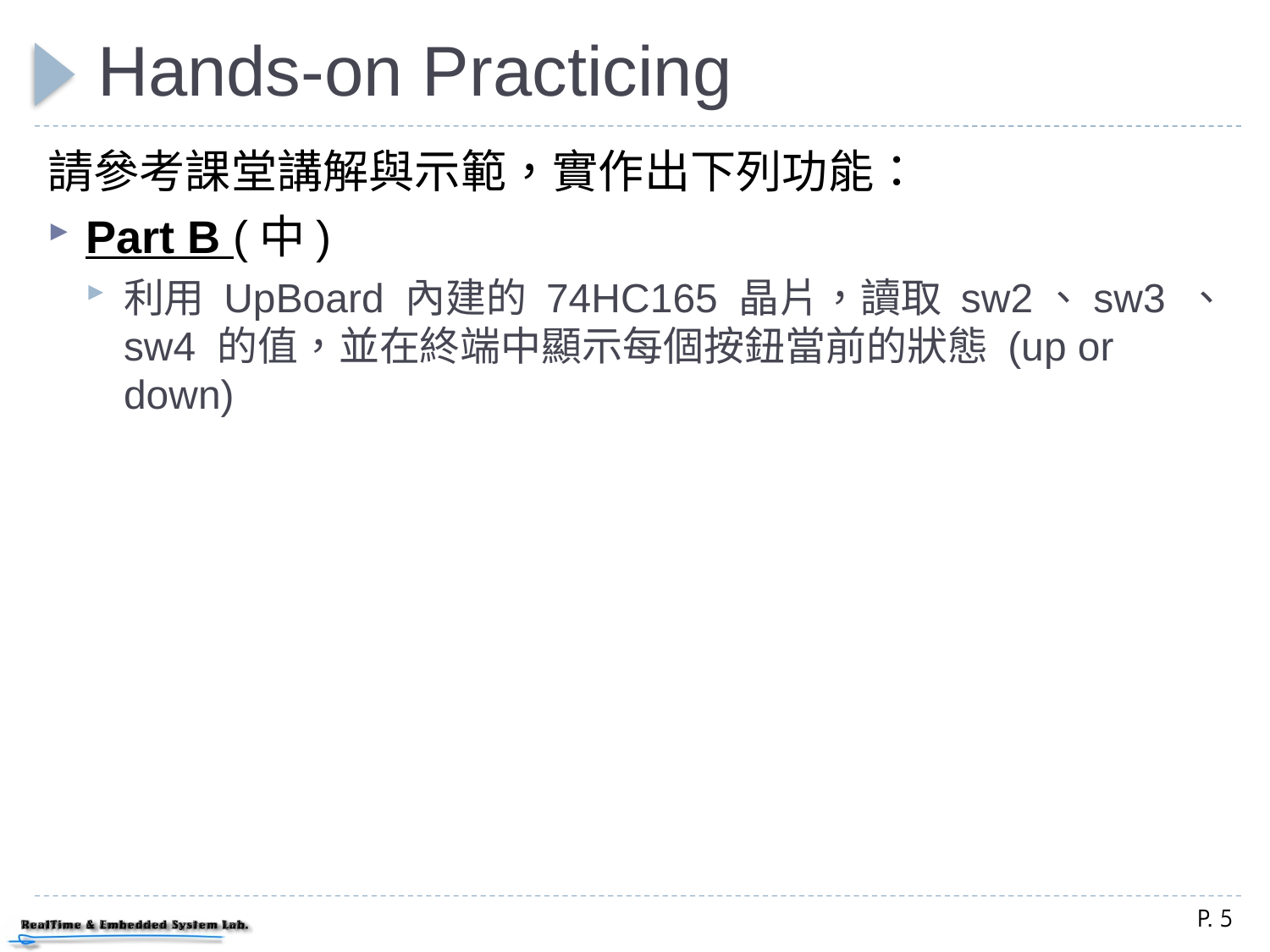

# Hands-on Practicing
請參考課堂講解與示範，實作出下列功能：
Part B (中)
利用 UpBoard 內建的 74HC165 晶片，讀取 sw2、sw3 、sw4 的值，並在終端中顯示每個按鈕當前的狀態 (up or down)